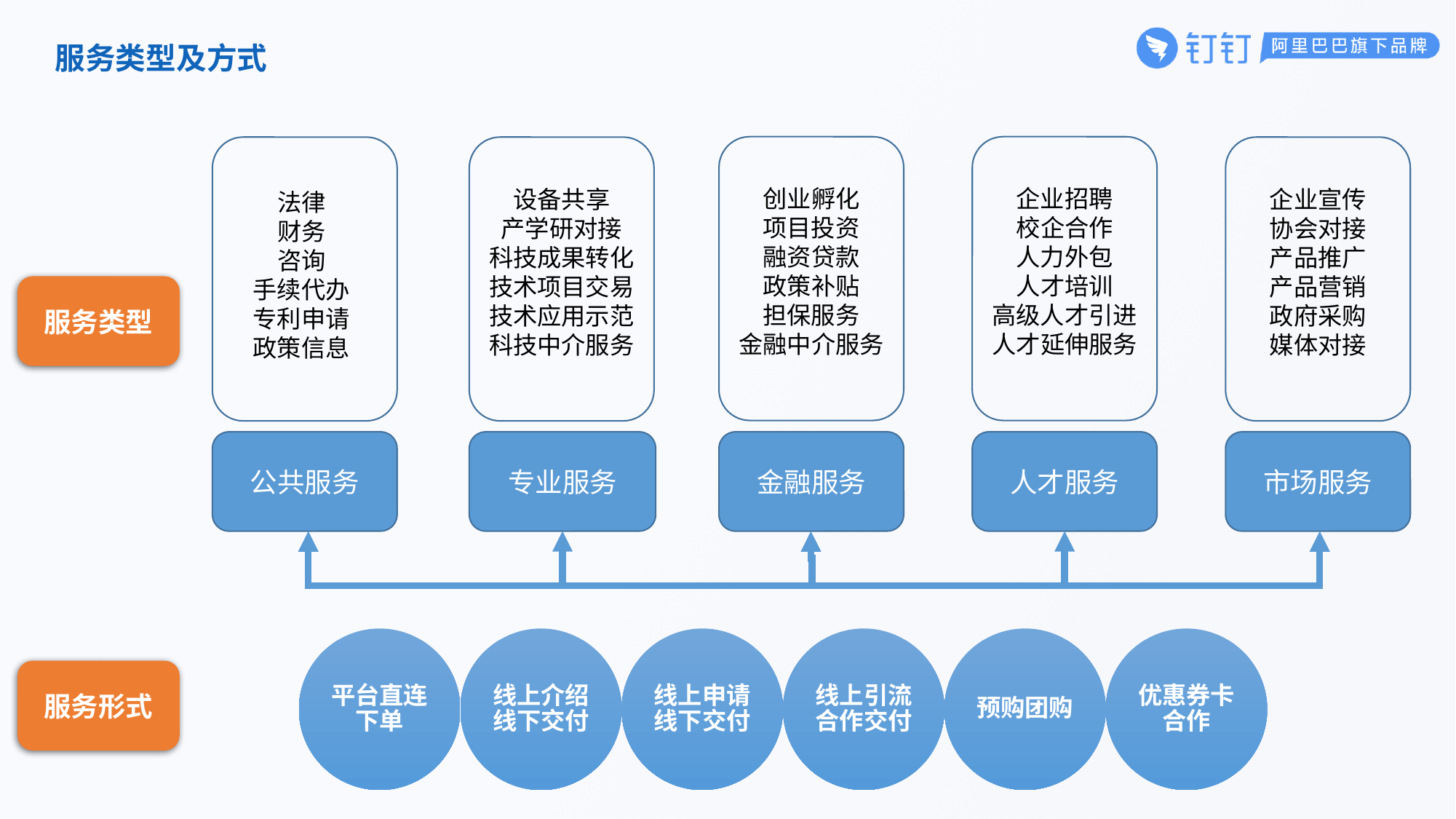

服务类型及方式

创业孵化
项目投资
融资贷款
政策补贴
担保服务
金融中介服务

企业招聘
校企合作
人力外包
人才培训
高级人才引进
人才延伸服务

设备共享
产学研对接
科技成果转化
技术项目交易
技术应用示范
科技中介服务

企业宣传
协会对接
产品推广
产品营销
政府采购
媒体对接
法律
财务
咨询
手续代办
专利申请
政策信息
服务类型
公共服务
专业服务
金融服务
人才服务
市场服务
平台直连下单
线上介绍线下交付
线上申请线下交付
线上引流合作交付
预购团购
优惠券卡合作
服务形式